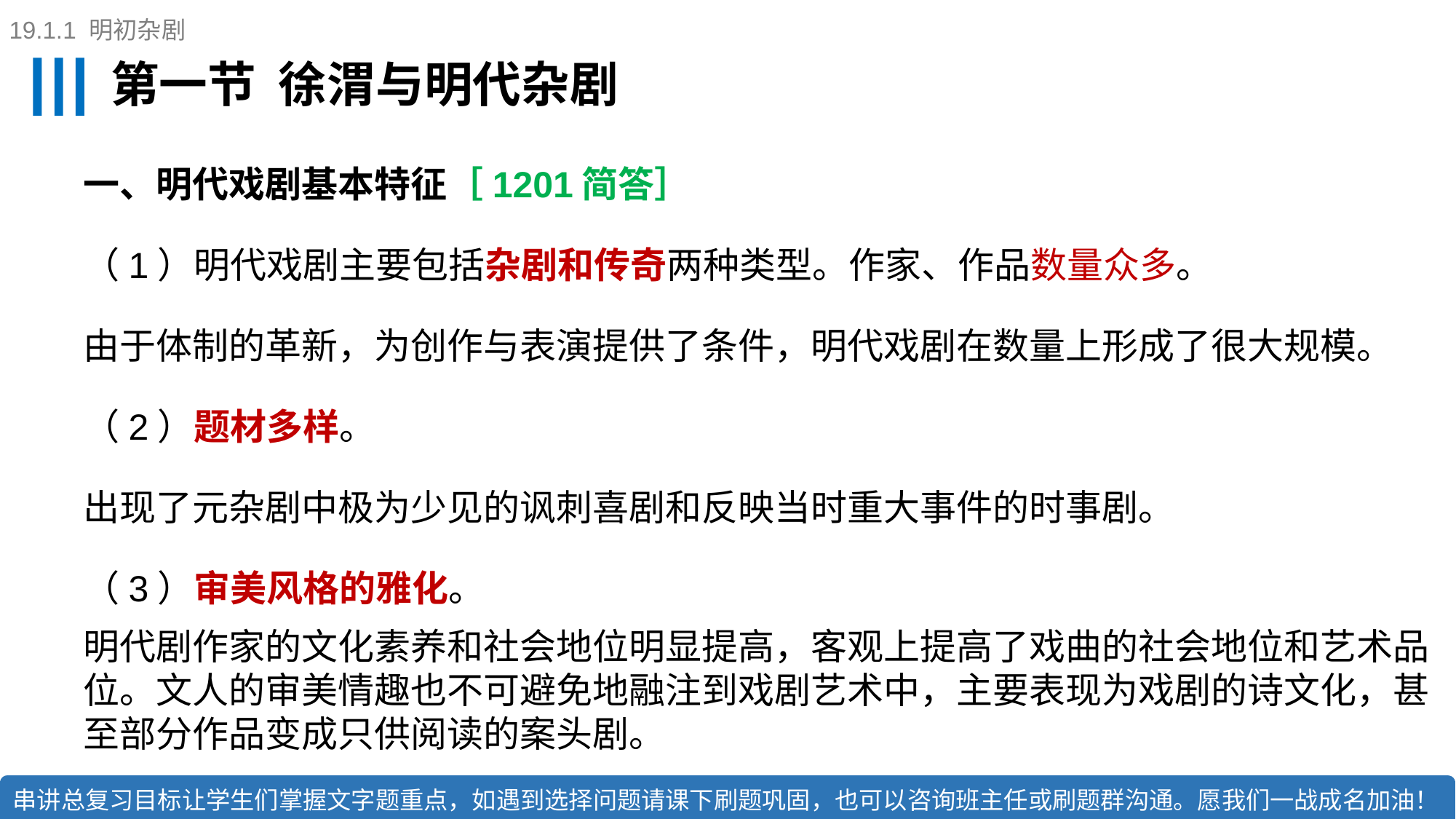

19.1.1 明初杂剧
# 第一节  徐渭与明代杂剧
一、明代戏剧基本特征［1201简答］
（1）明代戏剧主要包括杂剧和传奇两种类型。作家、作品数量众多。
由于体制的革新，为创作与表演提供了条件，明代戏剧在数量上形成了很大规模。
（2）题材多样。
出现了元杂剧中极为少见的讽刺喜剧和反映当时重大事件的时事剧。
（3）审美风格的雅化。
明代剧作家的文化素养和社会地位明显提高，客观上提高了戏曲的社会地位和艺术品位。文人的审美情趣也不可避免地融注到戏剧艺术中，主要表现为戏剧的诗文化，甚至部分作品变成只供阅读的案头剧。